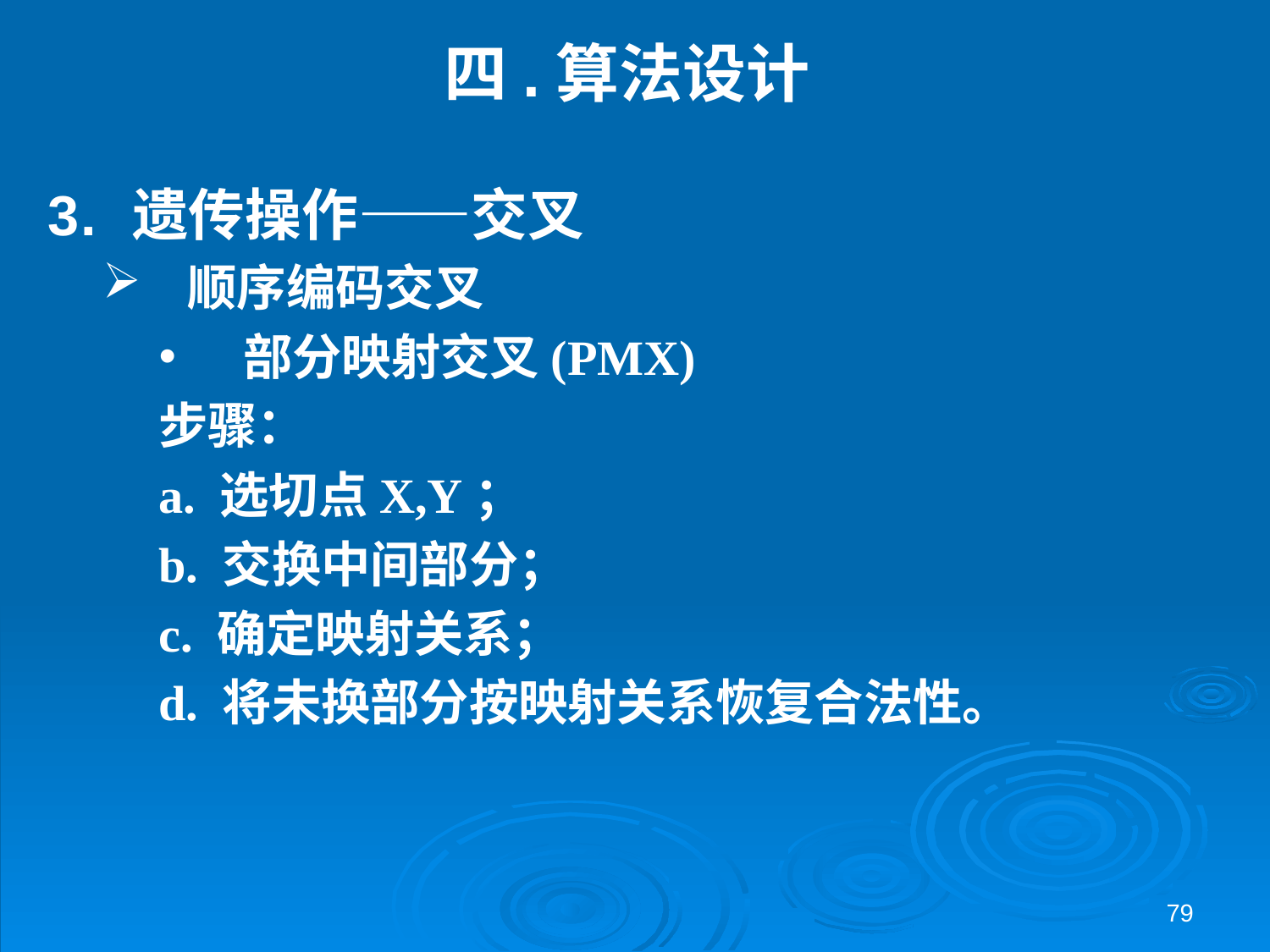

# 四.算法设计
遗传操作——交叉
顺序编码交叉
部分映射交叉(PMX)
步骤：
a. 选切点X,Y；
b. 交换中间部分；
c. 确定映射关系；
d. 将未换部分按映射关系恢复合法性。

79